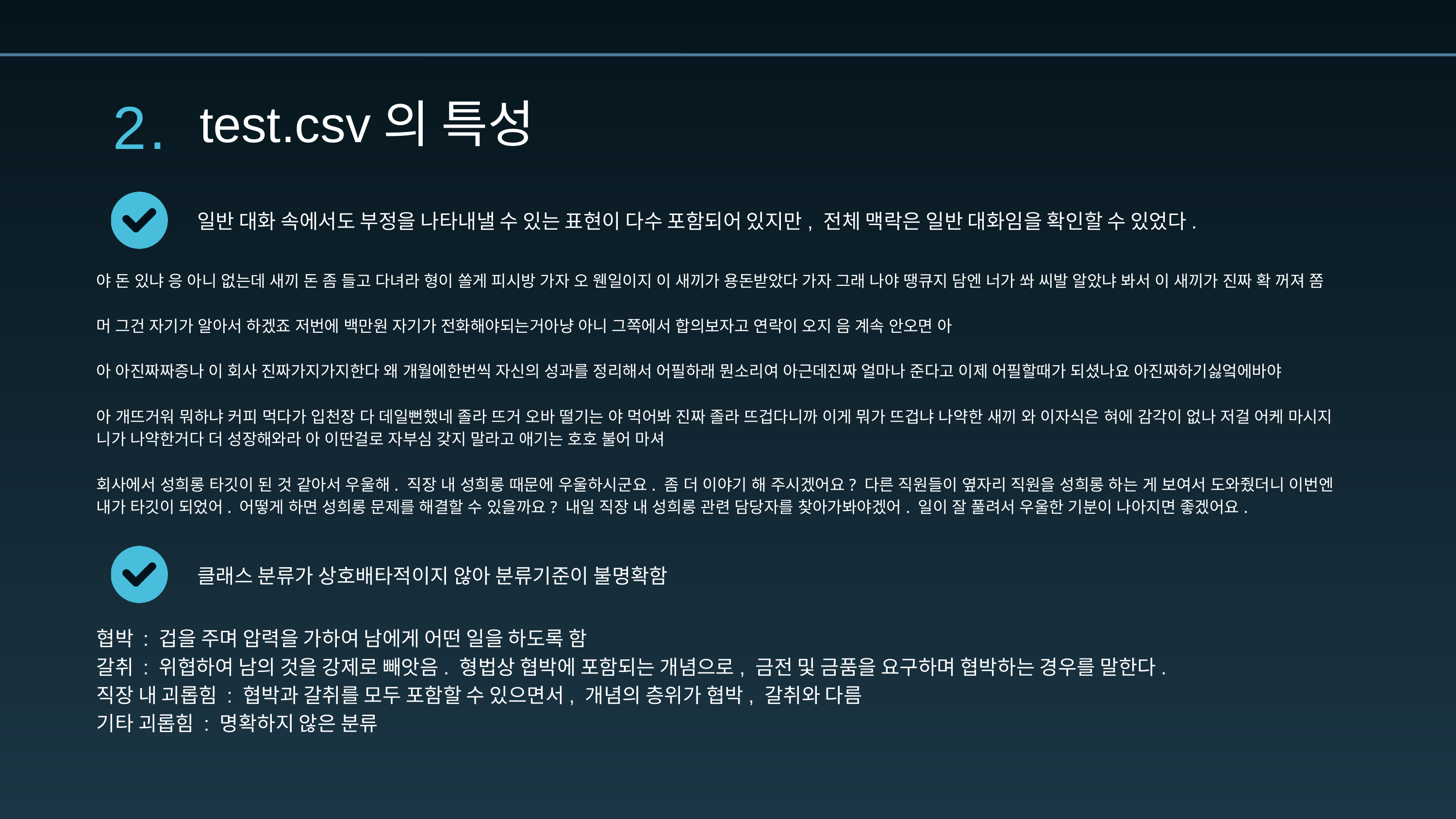

2.
test.csv의 특성

일반 대화 속에서도 부정을 나타내낼 수 있는 표현이 다수 포함되어 있지만, 전체 맥락은 일반 대화임을 확인할 수 있었다.
야 돈 있냐 응 아니 없는데 새끼 돈 좀 들고 다녀라 형이 쏠게 피시방 가자 오 웬일이지 이 새끼가 용돈받았다 가자 그래 나야 땡큐지 담엔 너가 쏴 씨발 알았냐 봐서 이 새끼가 진짜 확 꺼져 쫌

머 그건 자기가 알아서 하겠죠 저번에 백만원 자기가 전화해야되는거아냥 아니 그쪽에서 합의보자고 연락이 오지 음 계속 안오면 아

아 아진짜짜증나 이 회사 진짜가지가지한다 왜 개월에한번씩 자신의 성과를 정리해서 어필하래 뭔소리여 아근데진짜 얼마나 준다고 이제 어필할때가 되셨나요 아진짜하기싫엌에바야

아 개뜨거워 뭐하냐 커피 먹다가 입천장 다 데일뻔했네 졸라 뜨거 오바 떨기는 야 먹어봐 진짜 졸라 뜨겁다니까 이게 뭐가 뜨겁냐 나약한 새끼 와 이자식은 혀에 감각이 없나 저걸 어케 마시지 니가 나약한거다 더 성장해와라 아 이딴걸로 자부심 갖지 말라고 애기는 호호 불어 마셔

회사에서 성희롱 타깃이 된 것 같아서 우울해. 직장 내 성희롱 때문에 우울하시군요. 좀 더 이야기 해 주시겠어요? 다른 직원들이 옆자리 직원을 성희롱 하는 게 보여서 도와줬더니 이번엔 내가 타깃이 되었어. 어떻게 하면 성희롱 문제를 해결할 수 있을까요? 내일 직장 내 성희롱 관련 담당자를 찾아가봐야겠어. 일이 잘 풀려서 우울한 기분이 나아지면 좋겠어요.

클래스 분류가 상호배타적이지 않아 분류기준이 불명확함
협박 : 겁을 주며 압력을 가하여 남에게 어떤 일을 하도록 함
갈취 : 위협하여 남의 것을 강제로 빼앗음. 형법상 협박에 포함되는 개념으로, 금전 및 금품을 요구하며 협박하는 경우를 말한다.
직장 내 괴롭힘 : 협박과 갈취를 모두 포함할 수 있으면서, 개념의 층위가 협박, 갈취와 다름
기타 괴롭힘 : 명확하지 않은 분류